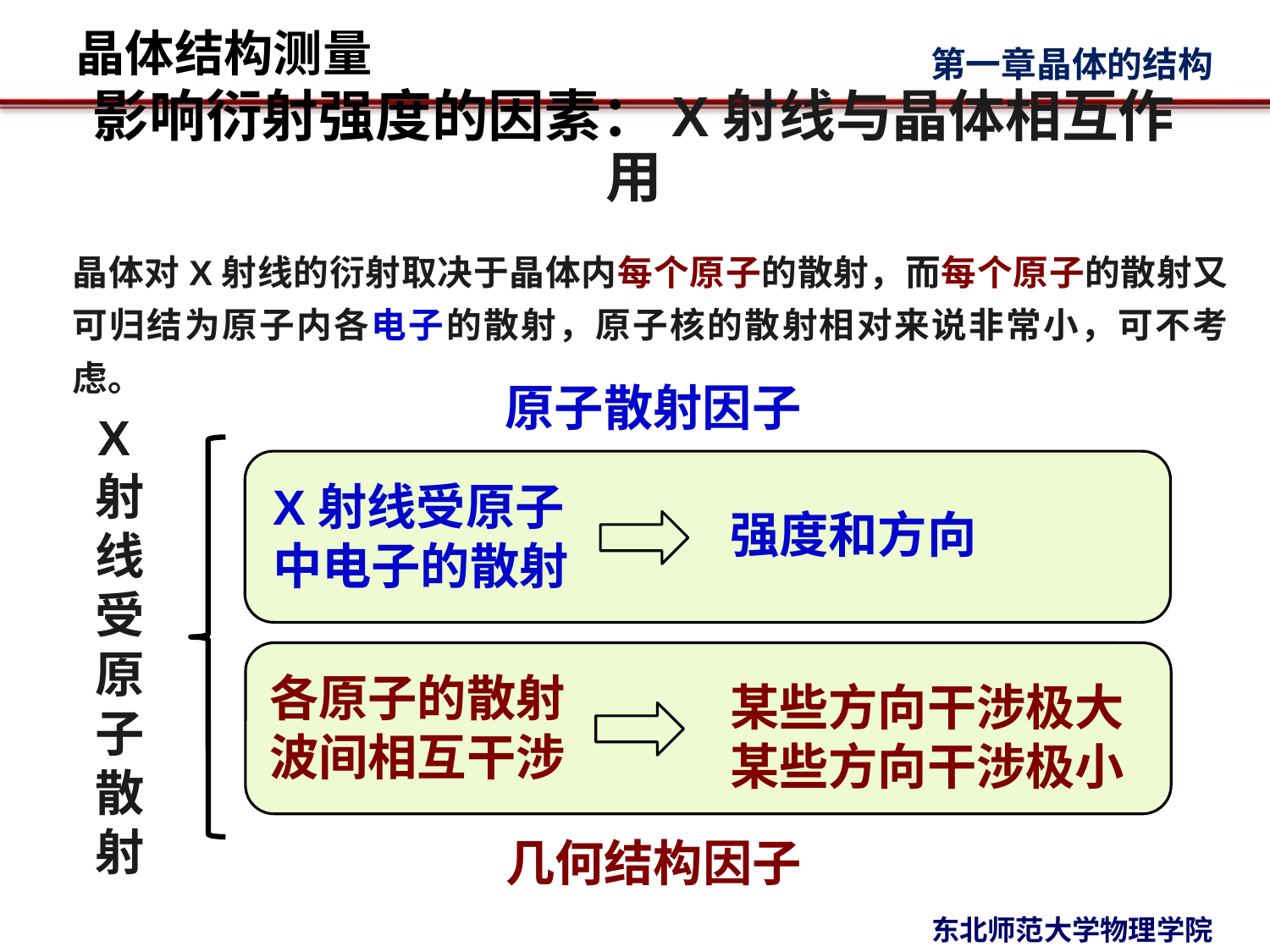

# 影响衍射强度的因素：X射线与晶体相互作用
晶体对X射线的衍射取决于晶体内每个原子的散射，而每个原子的散射又可归结为原子内各电子的散射，原子核的散射相对来说非常小，可不考虑。
原子散射因子
X射线受
原子散射

X射线受原子中电子的散射
强度和方向

各原子的散射
波间相互干涉
某些方向干涉极大某些方向干涉极小

几何结构因子